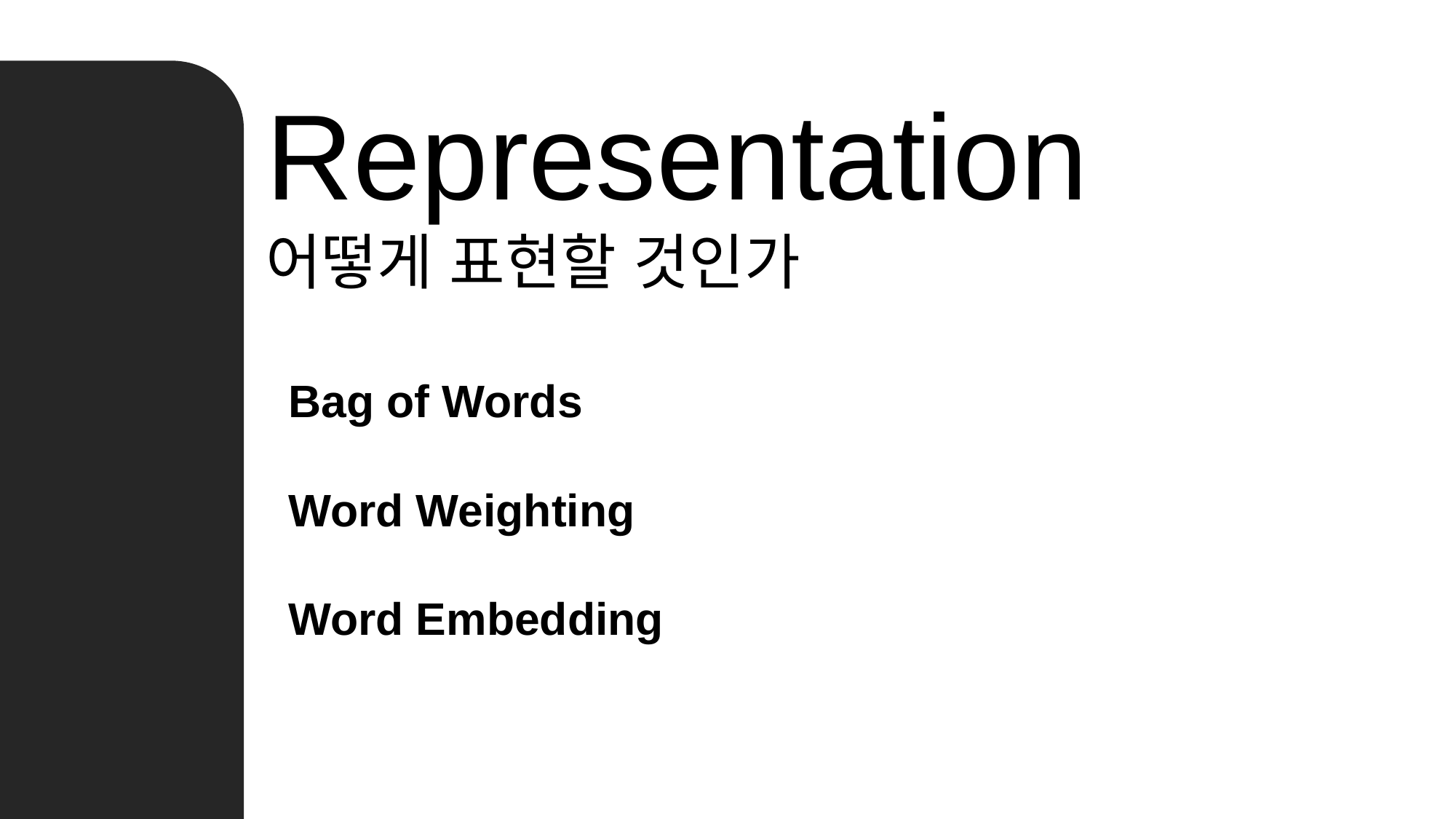

Representation
어떻게 표현할 것인가

Bag of Words

Word Weighting

Word Embedding